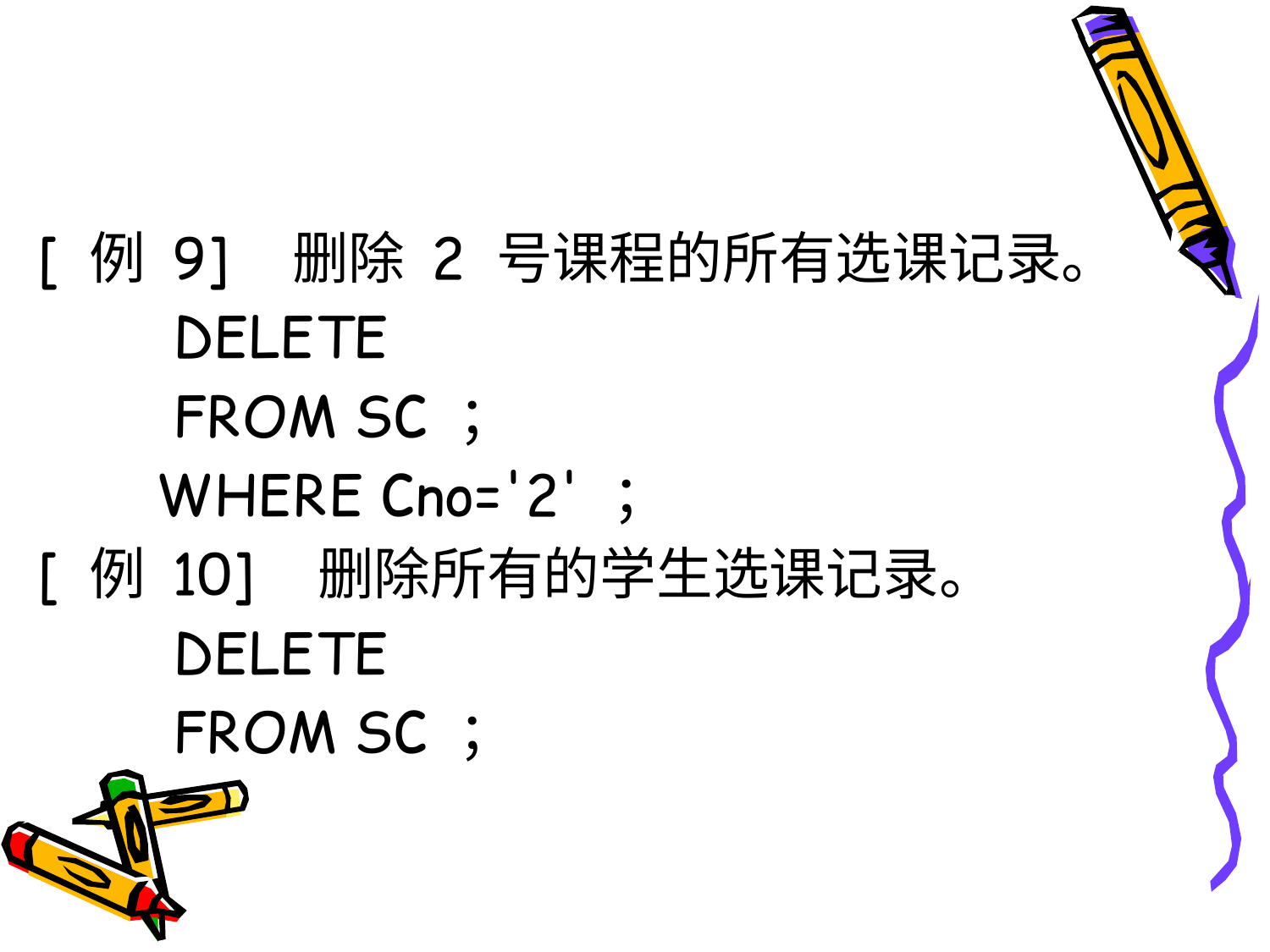

#
[ 例 9]   删除 2 号课程的所有选课记录。
        DELETE
        FROM SC ；
       WHERE Cno='2' ；
[ 例 10]   删除所有的学生选课记录。
        DELETE
        FROM SC ；